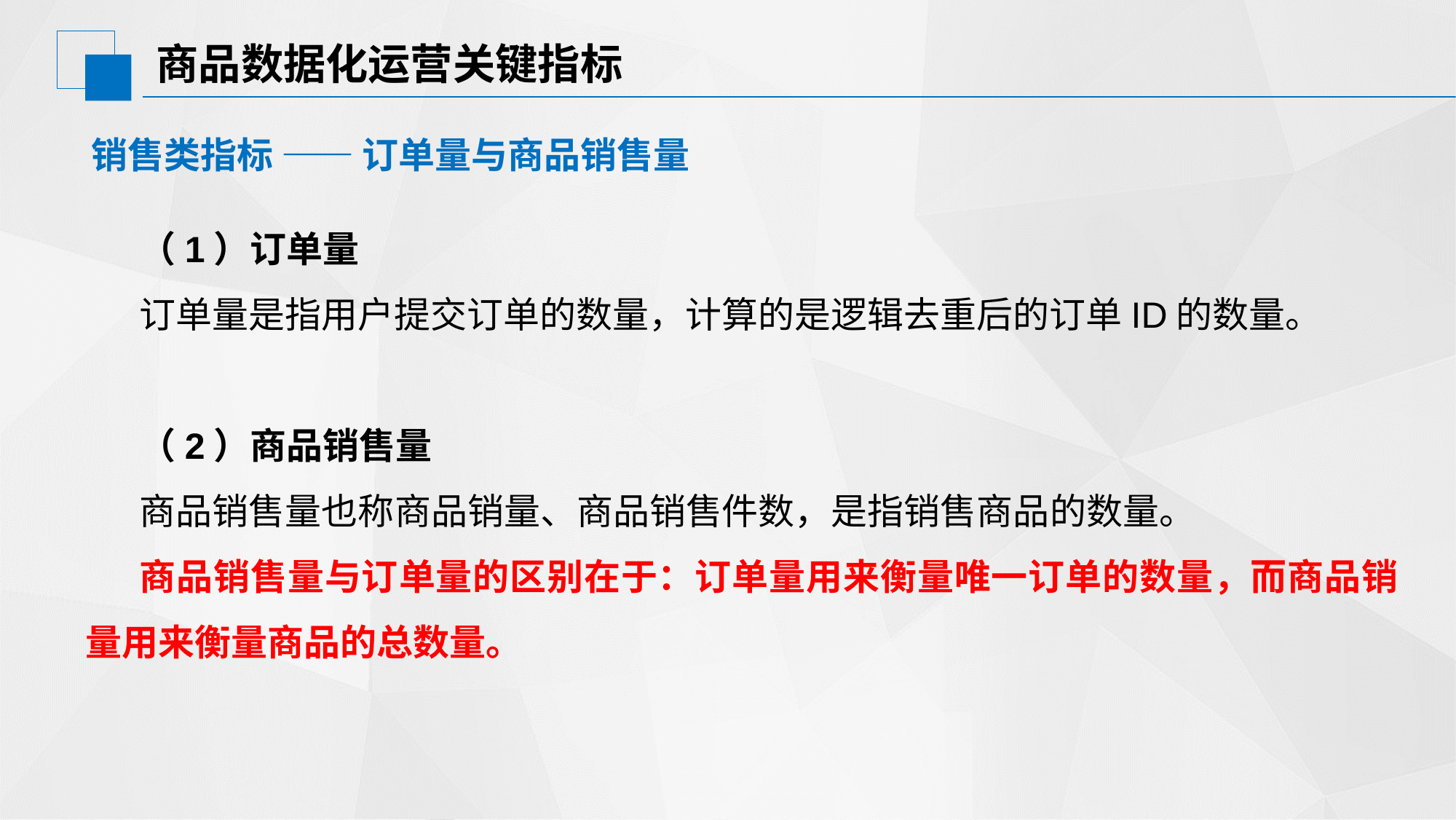

# 商品数据化运营关键指标
销售类指标 —— 订单量与商品销售量
（1）订单量
订单量是指用户提交订单的数量，计算的是逻辑去重后的订单ID的数量。

（2）商品销售量
商品销售量也称商品销量、商品销售件数，是指销售商品的数量。
商品销售量与订单量的区别在于：订单量用来衡量唯一订单的数量，而商品销量用来衡量商品的总数量。